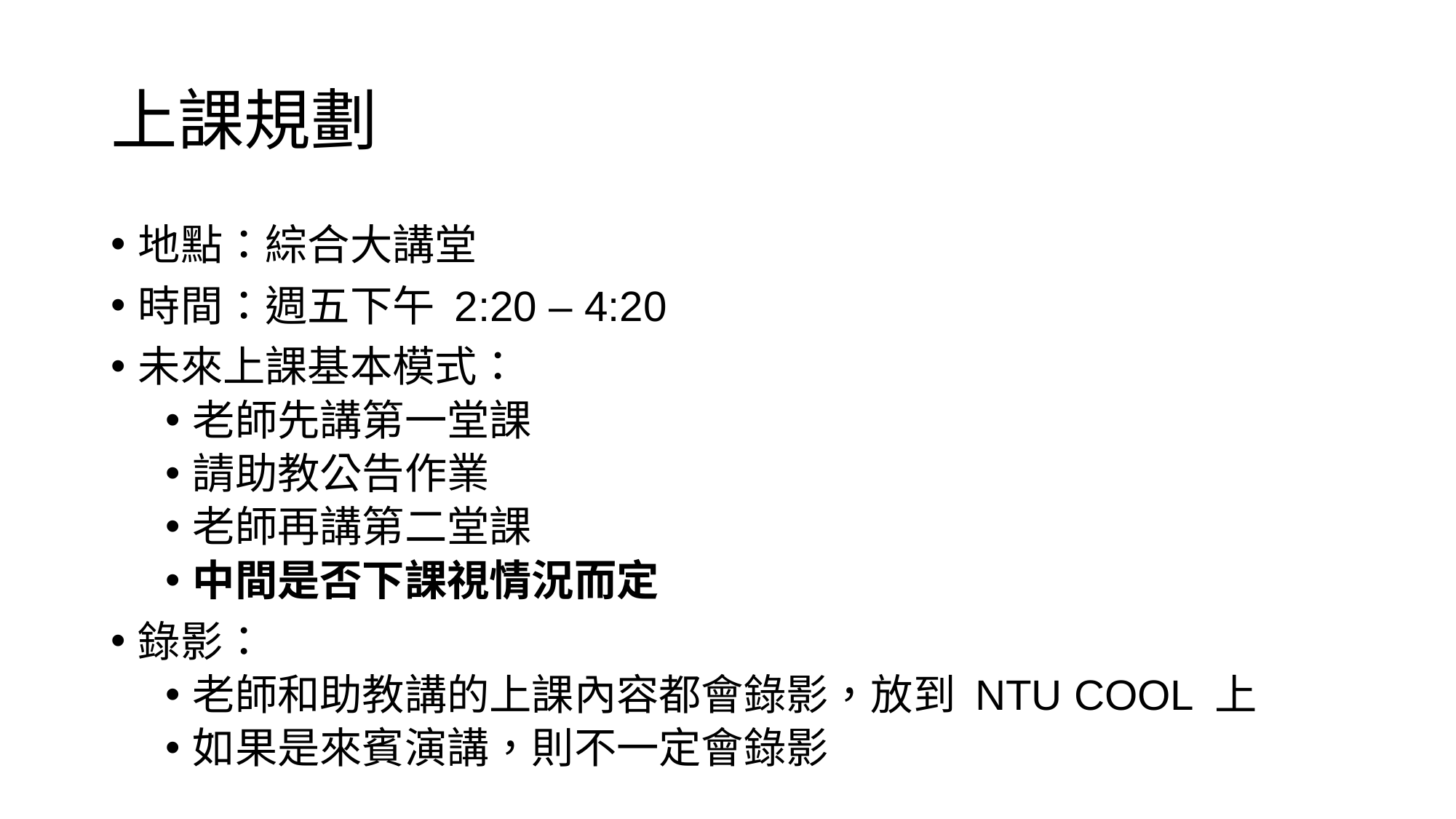

# 上課規劃
地點：綜合大講堂
時間：週五下午 2:20 – 4:20
未來上課基本模式：
老師先講第一堂課
請助教公告作業
老師再講第二堂課
中間是否下課視情況而定
錄影：
老師和助教講的上課內容都會錄影，放到 NTU COOL 上
如果是來賓演講，則不一定會錄影